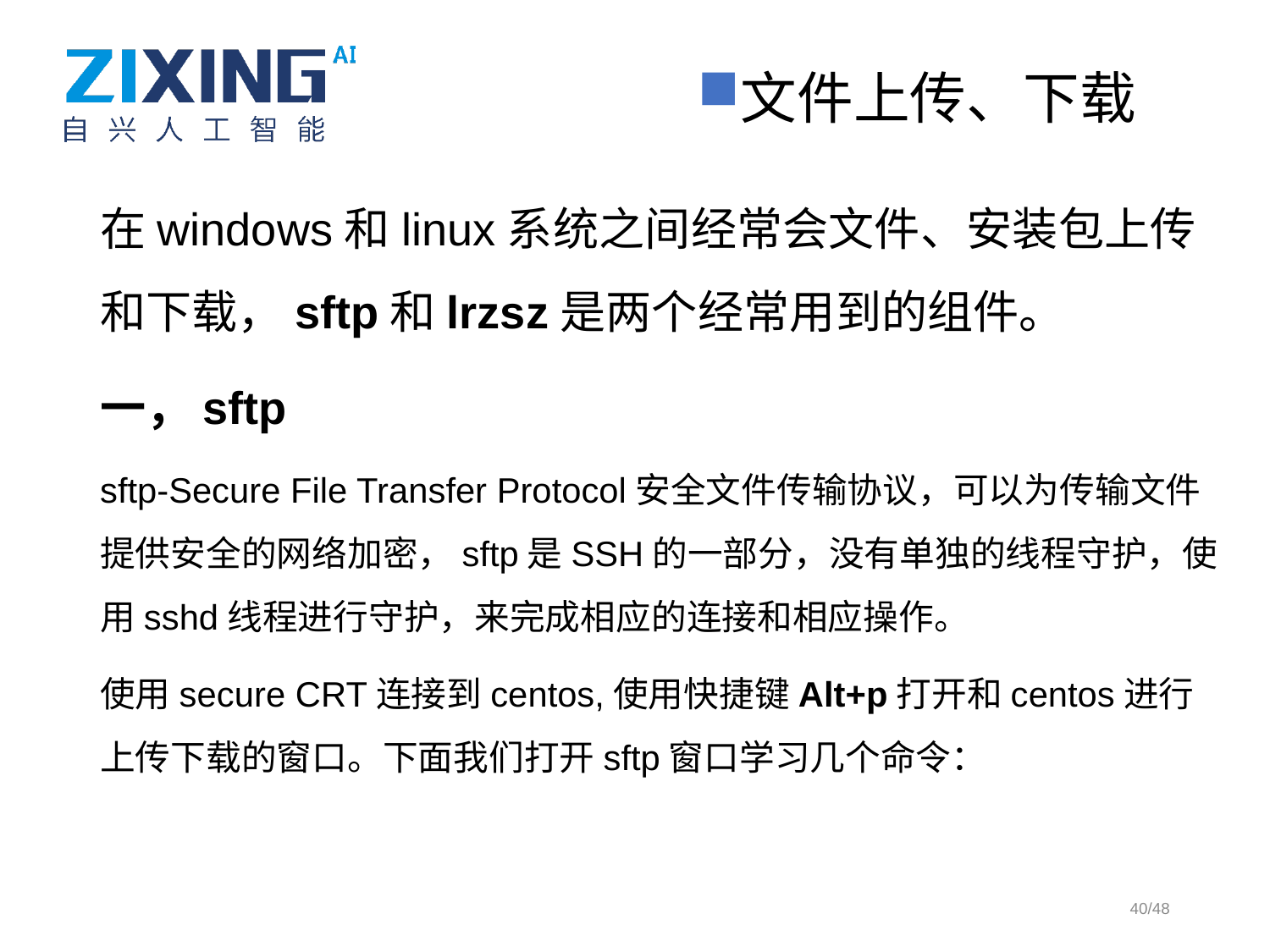

文件上传、下载
在windows和linux系统之间经常会文件、安装包上传和下载，sftp和lrzsz是两个经常用到的组件。
一，sftp
sftp-Secure File Transfer Protocol安全文件传输协议，可以为传输文件提供安全的网络加密，sftp是SSH的一部分，没有单独的线程守护，使用sshd线程进行守护，来完成相应的连接和相应操作。
使用secure CRT连接到centos,使用快捷键Alt+p打开和centos进行上传下载的窗口。下面我们打开sftp窗口学习几个命令：

40/48